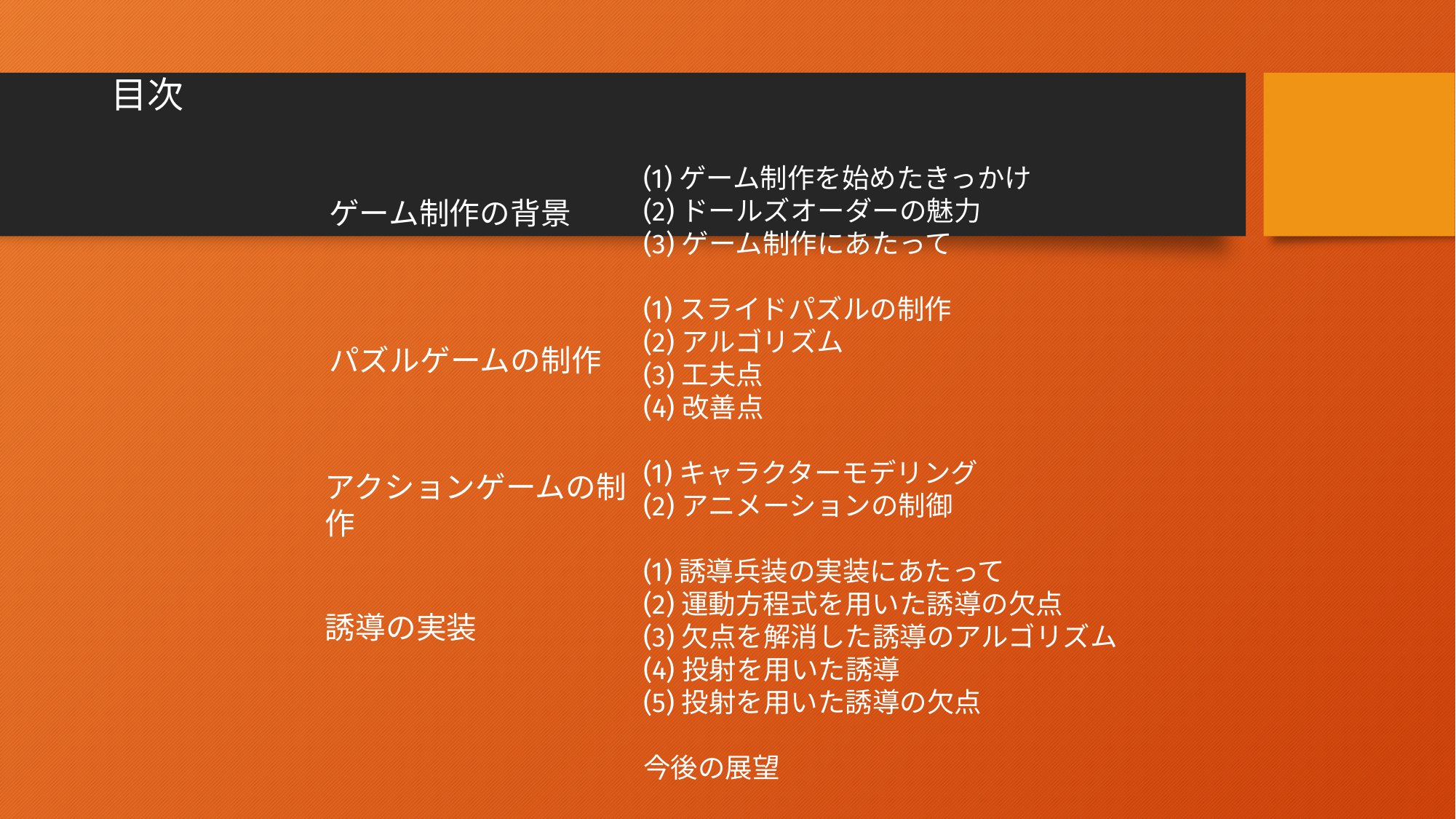

目次
(1)ゲーム制作を始めたきっかけ
(2)ドールズオーダーの魅力
(3)ゲーム制作にあたって

(1)スライドパズルの制作
(2)アルゴリズム
(3)工夫点
(4)改善点

(1)キャラクターモデリング
(2)アニメーションの制御

(1)誘導兵装の実装にあたって
(2)運動方程式を用いた誘導の欠点
(3)欠点を解消した誘導のアルゴリズム
(4)投射を用いた誘導
(5)投射を用いた誘導の欠点

今後の展望
ゲーム制作の背景
パズルゲームの制作
アクションゲームの制作
誘導の実装